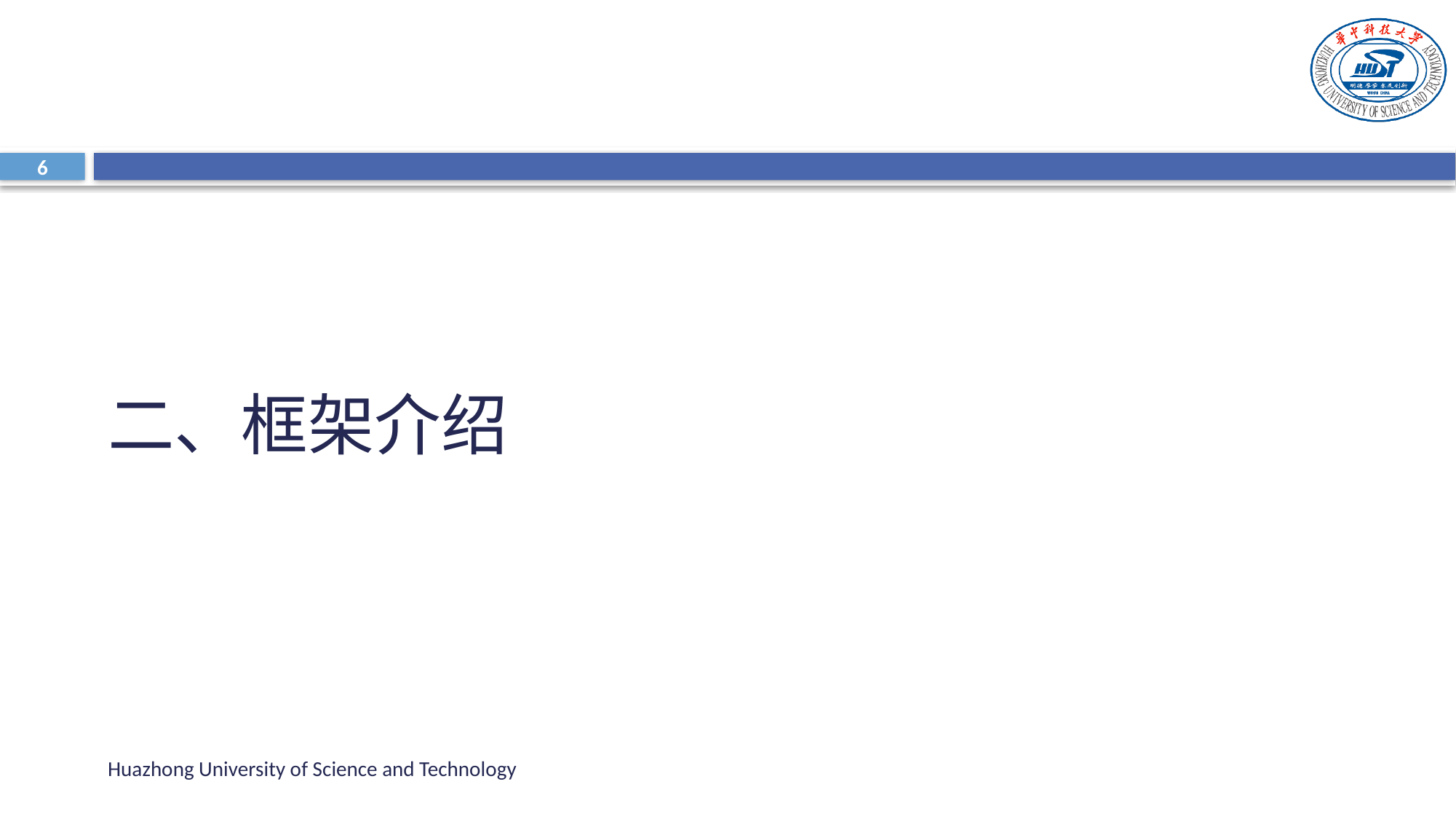

6
二、框架介绍
Huazhong University of Science and Technology